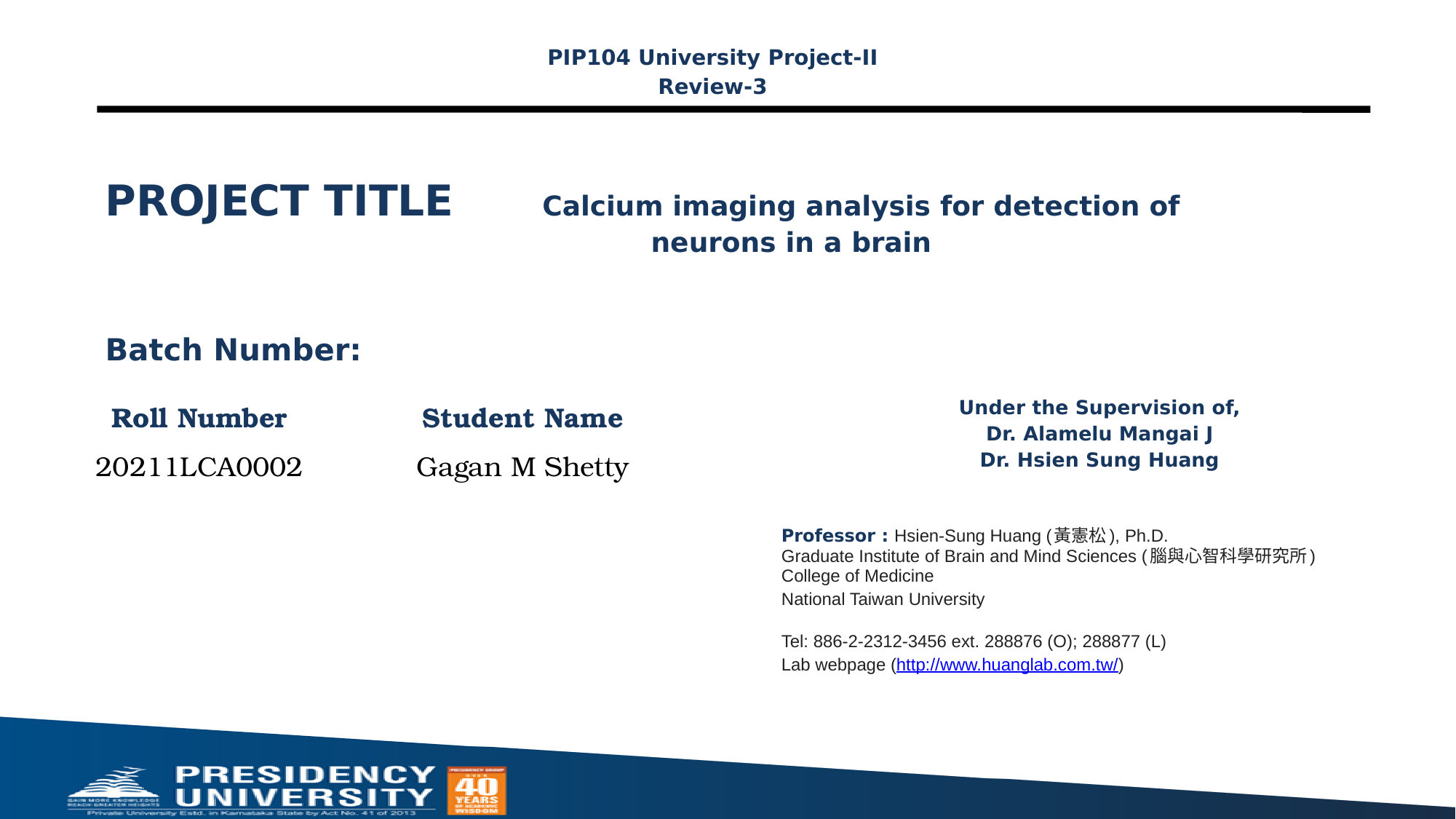

PIP104 University Project-II
Review-3
# PROJECT TITLE      Calcium imaging analysis for detection of       						neurons in a brain
Batch Number:

Under the Supervision of,
Dr. Alamelu Mangai J
Dr. Hsien Sung Huang

Professor : Hsien-Sung Huang (黃憲松), Ph.D.
Graduate Institute of Brain and Mind Sciences (腦與心智科學研究所)
College of Medicine
National Taiwan University
Tel: 886-2-2312-3456 ext. 288876 (O); 288877 (L)
Lab webpage (http://www.huanglab.com.tw/)

| Roll Number | Student Name |
| --- | --- |
| 20211LCA0002 | Gagan M Shetty |
|  |  |
|  |  |
|  |  |
|  |  |